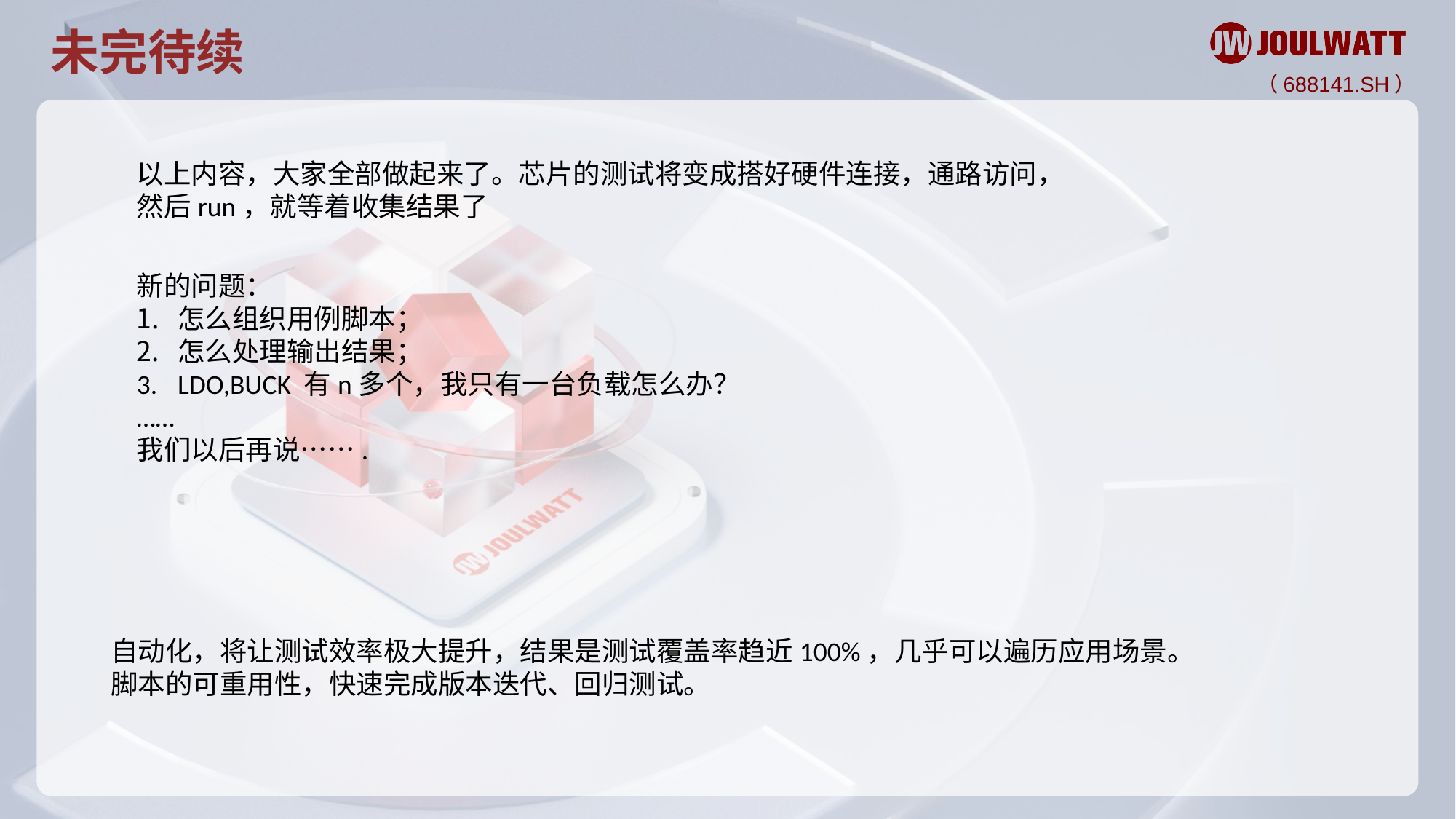

未完待续
以上内容，大家全部做起来了。芯片的测试将变成搭好硬件连接，通路访问，然后run，就等着收集结果了
新的问题：
怎么组织用例脚本；
怎么处理输出结果；
LDO,BUCK 有n多个，我只有一台负载怎么办？
……
我们以后再说…….
自动化，将让测试效率极大提升，结果是测试覆盖率趋近100%，几乎可以遍历应用场景。
脚本的可重用性，快速完成版本迭代、回归测试。